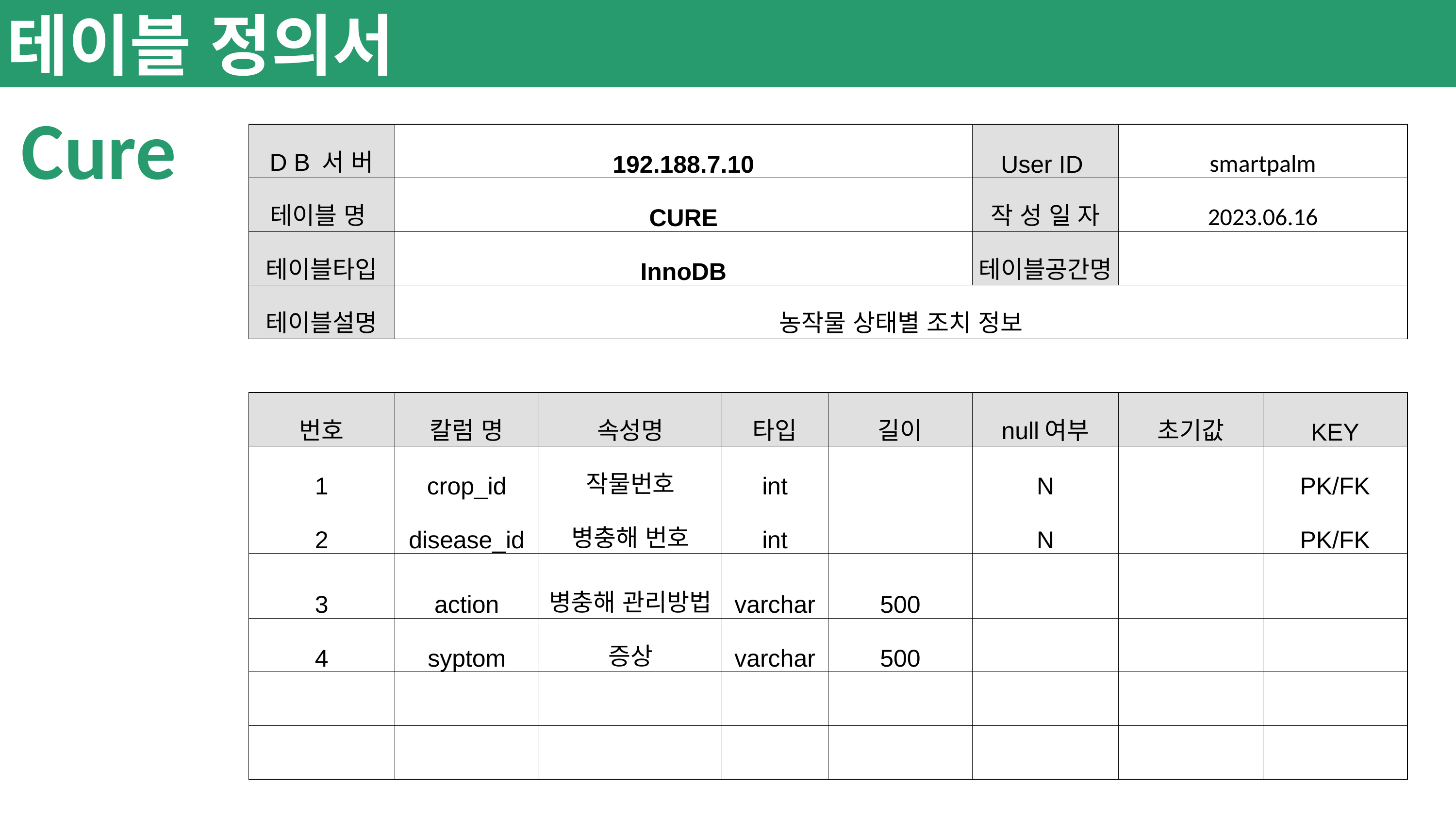

테이블 정의서
Cure
| D B 서 버 | 192.188.7.10 |  |  |  | User ID | smartpalm |  |
| --- | --- | --- | --- | --- | --- | --- | --- |
| 테이블 명 | CURE |  |  |  | 작 성 일 자 | 2023.06.16 |  |
| 테이블타입 | InnoDB |  |  |  | 테이블공간명 |  |  |
| 테이블설명 | 농작물 상태별 조치 정보 |  |  |  |  |  |  |
|  |  |  |  |  |  |  |  |
| 번호 | 칼럼 명 | 속성명 | 타입 | 길이 | null여부 | 초기값 | KEY |
| 1 | crop\_id | 작물번호 | int |  | N |  | PK/FK |
| 2 | disease\_id | 병충해 번호 | int |  | N |  | PK/FK |
| 3 | action | 병충해 관리방법 | varchar | 500 |  |  |  |
| 4 | syptom | 증상 | varchar | 500 |  |  |  |
|  |  |  |  |  |  |  |  |
|  |  |  |  |  |  |  |  |